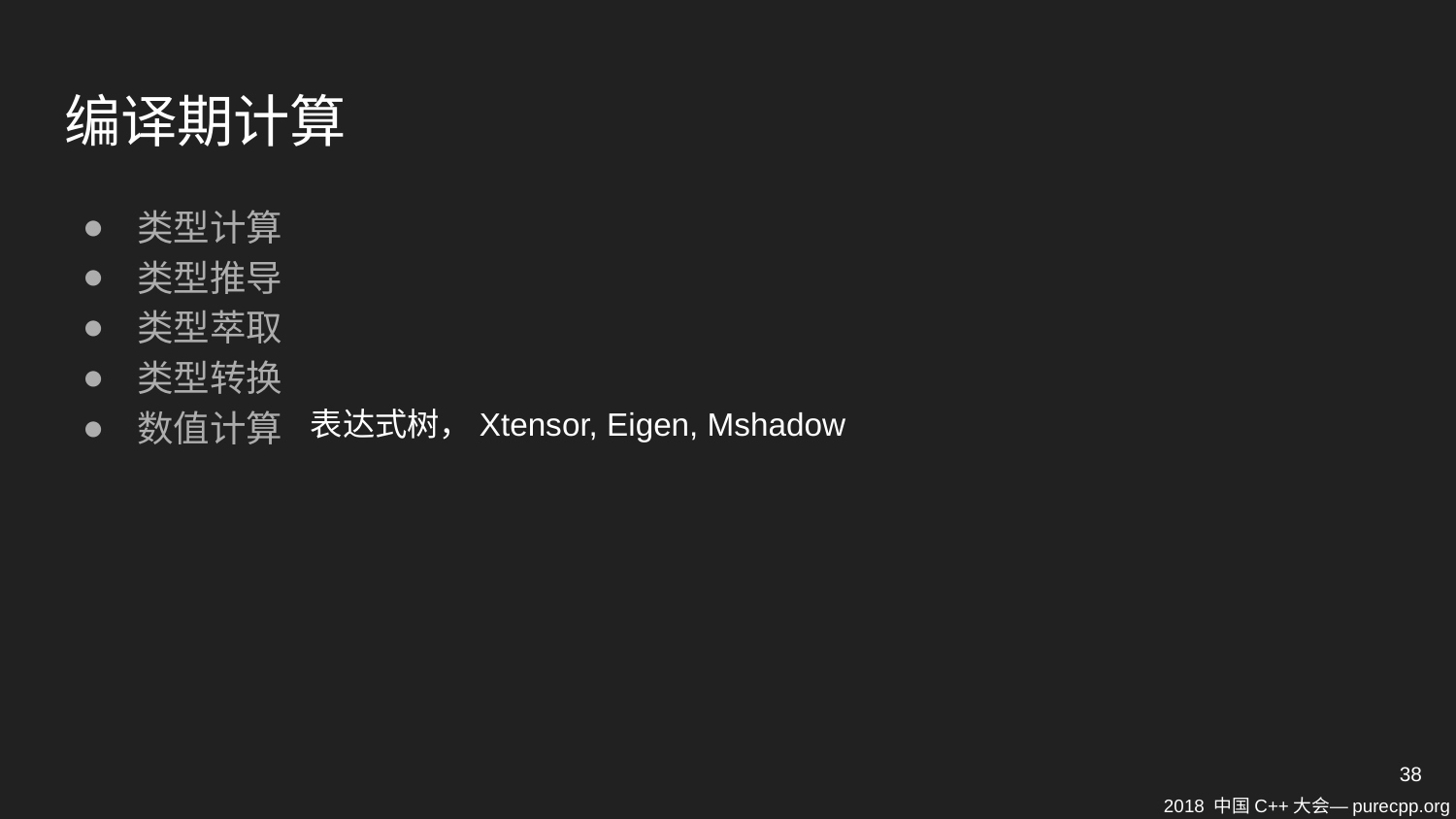

# 编译期计算
类型计算
类型推导
类型萃取
类型转换
数值计算
表达式树，Xtensor, Eigen, Mshadow
38